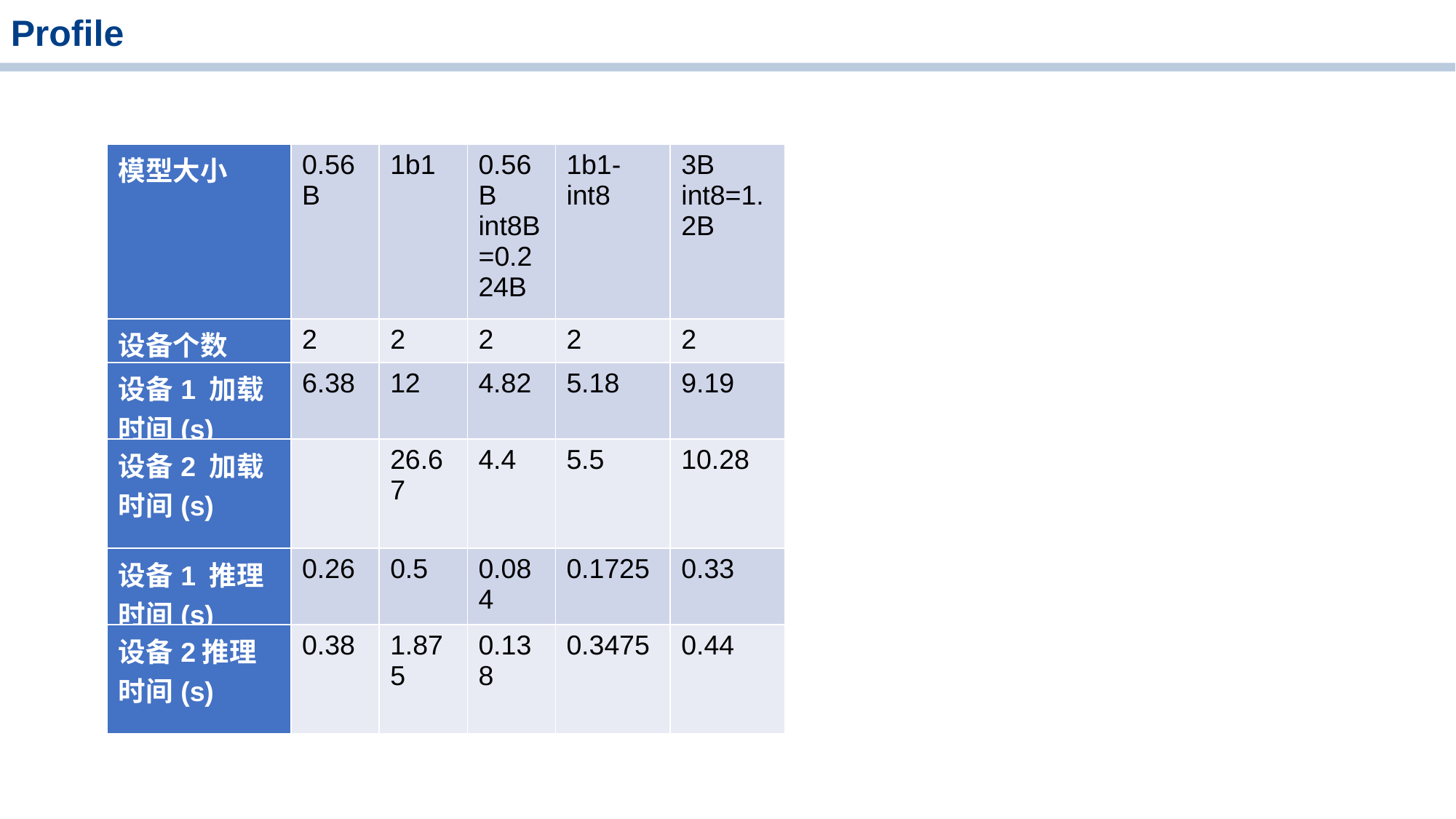

Profile

| 模型大小 | 0.56B | 1b1 | 0.56B int8B=0.224B | 1b1-int8 | 3B int8=1.2B |
| --- | --- | --- | --- | --- | --- |
| 设备个数 | 2 | 2 | 2 | 2 | 2 |
| 设备1 加载时间(s) | 6.38 | 12 | 4.82 | 5.18 | 9.19 |
| 设备2 加载时间(s) |  | 26.67 | 4.4 | 5.5 | 10.28 |
| 设备1 推理时间(s) | 0.26 | 0.5 | 0.084 | 0.1725 | 0.33 |
| 设备2推理时间(s) | 0.38 | 1.875 | 0.138 | 0.3475 | 0.44 |